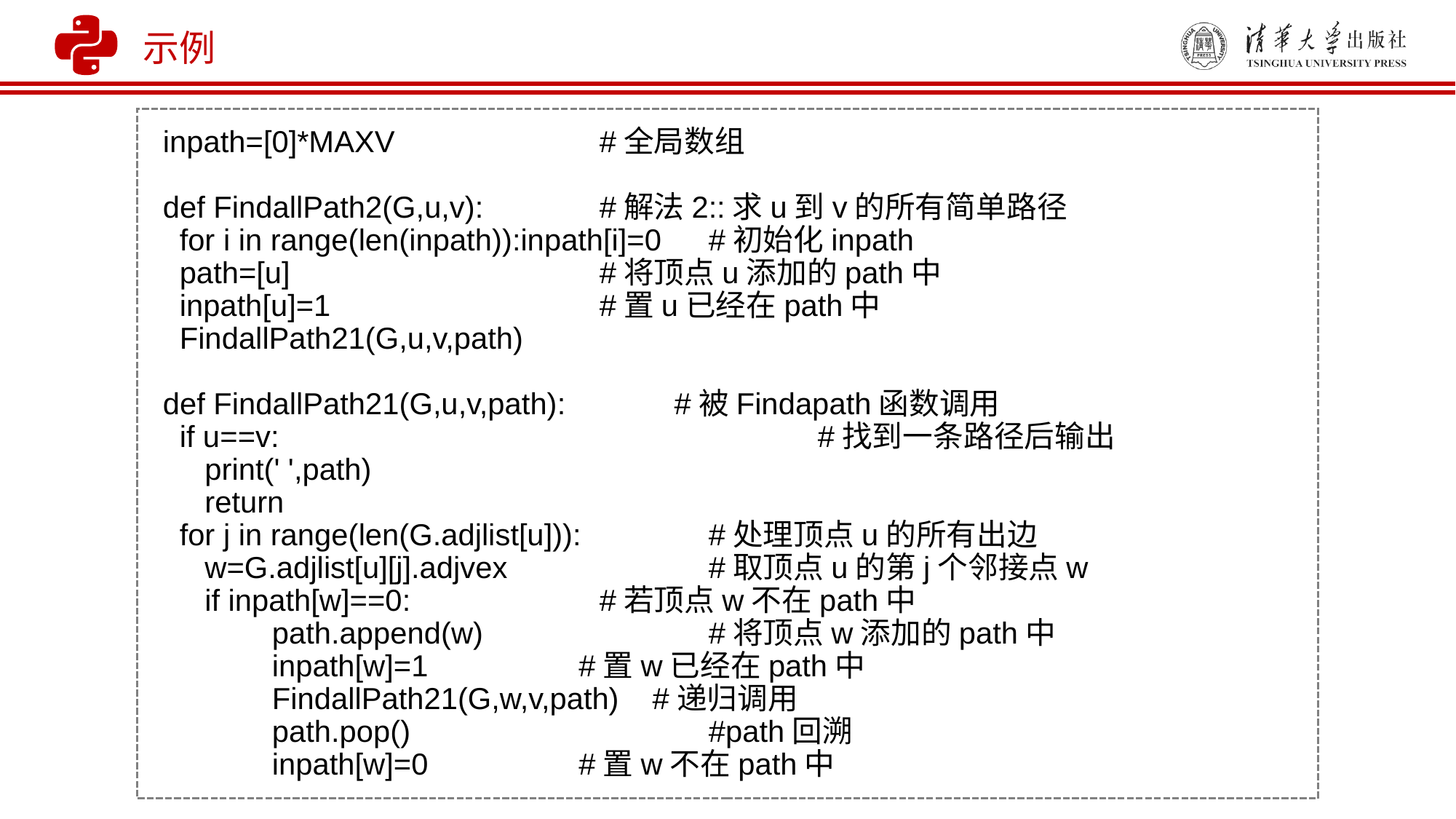

示例
inpath=[0]*MAXV                     	#全局数组

def FindallPath2(G,u,v):            	#解法2::求u到v的所有简单路径
  for i in range(len(inpath)):inpath[i]=0	#初始化inpath
  path=[u]                               	#将顶点u添加的path中
  inpath[u]=1                             	#置u已经在path中
  FindallPath21(G,u,v,path)

def FindallPath21(G,u,v,path):             #被Findapath函数调用
  if u==v:					#找到一条路径后输出
     print(' ',path)
     return
  for j in range(len(G.adjlist[u])):      	#处理顶点u的所有出边
     w=G.adjlist[u][j].adjvex            	#取顶点u的第j个邻接点w
     if inpath[w]==0:                    	#若顶点w不在path中
      	path.append(w)                  	#将顶点w添加的path中
        	inpath[w]=1                  #置w已经在path中
        	FindallPath21(G,w,v,path)    #递归调用
        	path.pop()			#path回溯
        	inpath[w]=0                  #置w不在path中